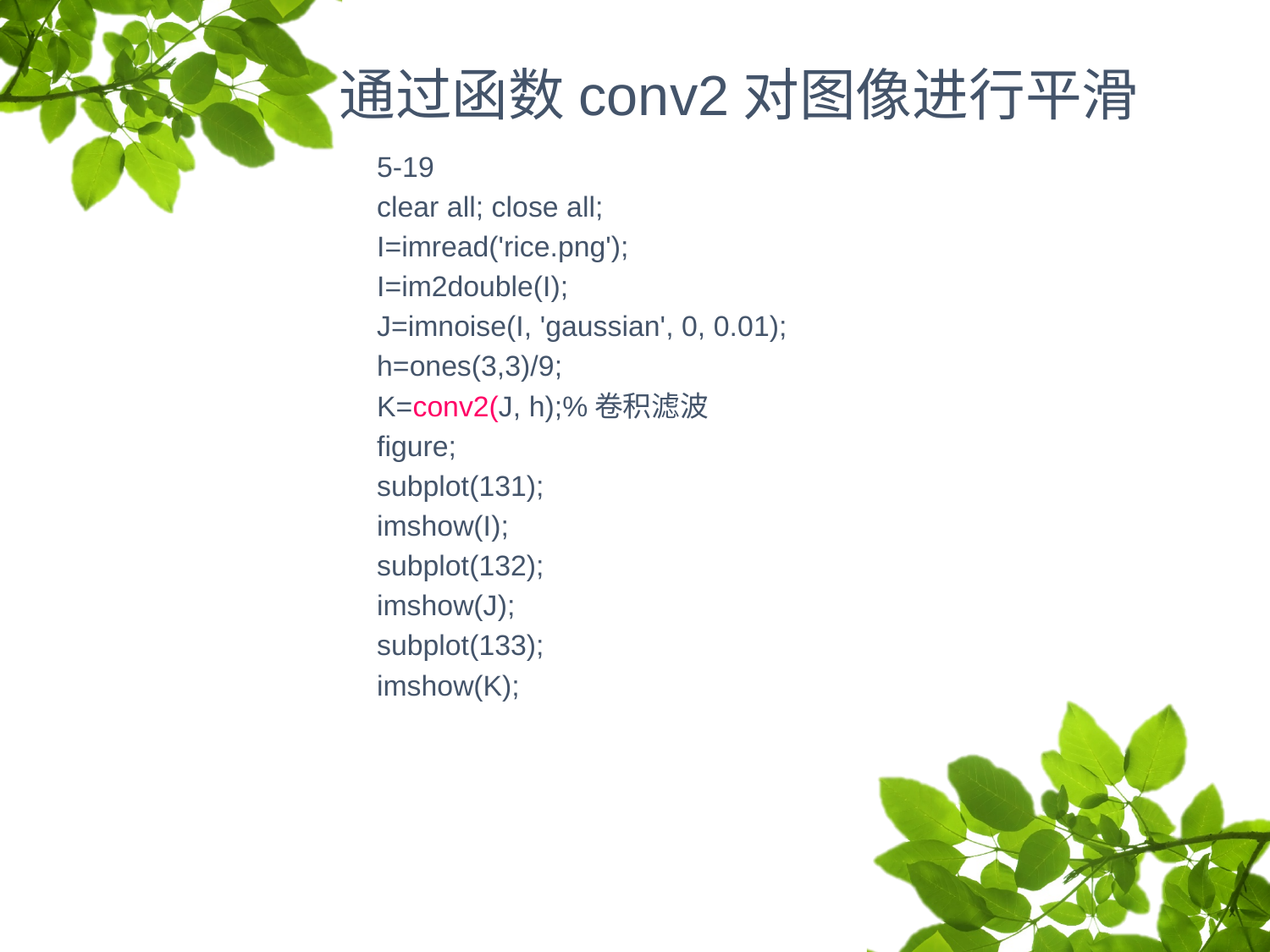

# 通过函数conv2对图像进行平滑
5-19
clear all; close all;
I=imread('rice.png');
I=im2double(I);
J=imnoise(I, 'gaussian', 0, 0.01);
h=ones(3,3)/9;
K=conv2(J, h);%卷积滤波
figure;
subplot(131);
imshow(I);
subplot(132);
imshow(J);
subplot(133);
imshow(K);